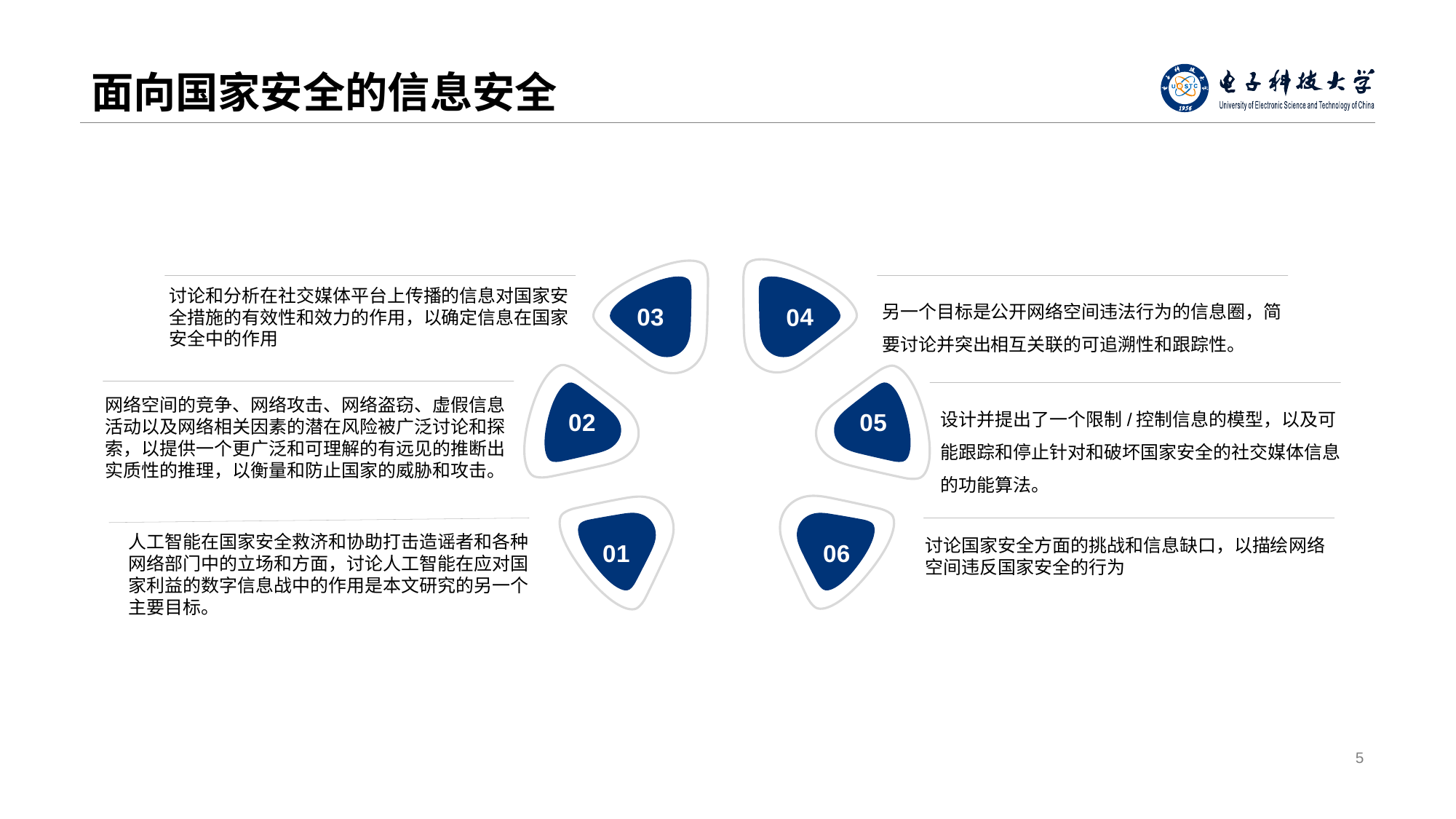

# 面向国家安全的信息安全

讨论和分析在社交媒体平台上传播的信息对国家安全措施的有效性和效力的作用，以确定信息在国家安全中的作用
0 3
0 4
另一个目标是公开网络空间违法行为的信息圈，简要讨论并突出相互关联的可追溯性和跟踪性。

0 2
0 5
网络空间的竞争、网络攻击、网络盗窃、虚假信息活动以及网络相关因素的潜在风险被广泛讨论和探索，以提供一个更广泛和可理解的有远见的推断出实质性的推理，以衡量和防止国家的威胁和攻击。
设计并提出了一个限制/控制信息的模型，以及可能跟踪和停止针对和破坏国家安全的社交媒体信息的功能算法。

0 1
0 6
人工智能在国家安全救济和协助打击造谣者和各种网络部门中的立场和方面，讨论人工智能在应对国家利益的数字信息战中的作用是本文研究的另一个主要目标。
讨论国家安全方面的挑战和信息缺口，以描绘网络空间违反国家安全的行为
5